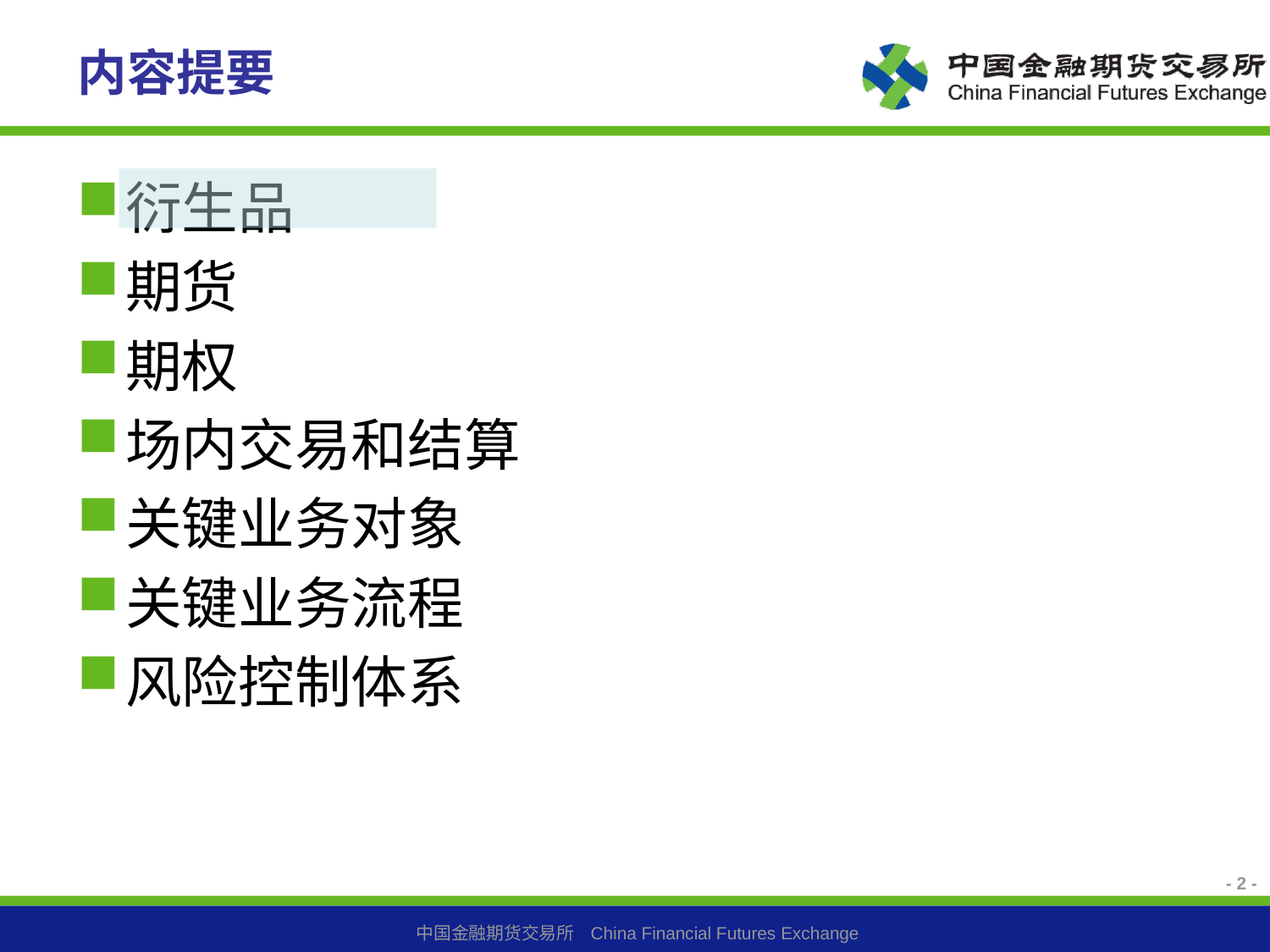

# 内容提要
衍生品
期货
期权
场内交易和结算
关键业务对象
关键业务流程
风险控制体系

- 2 -